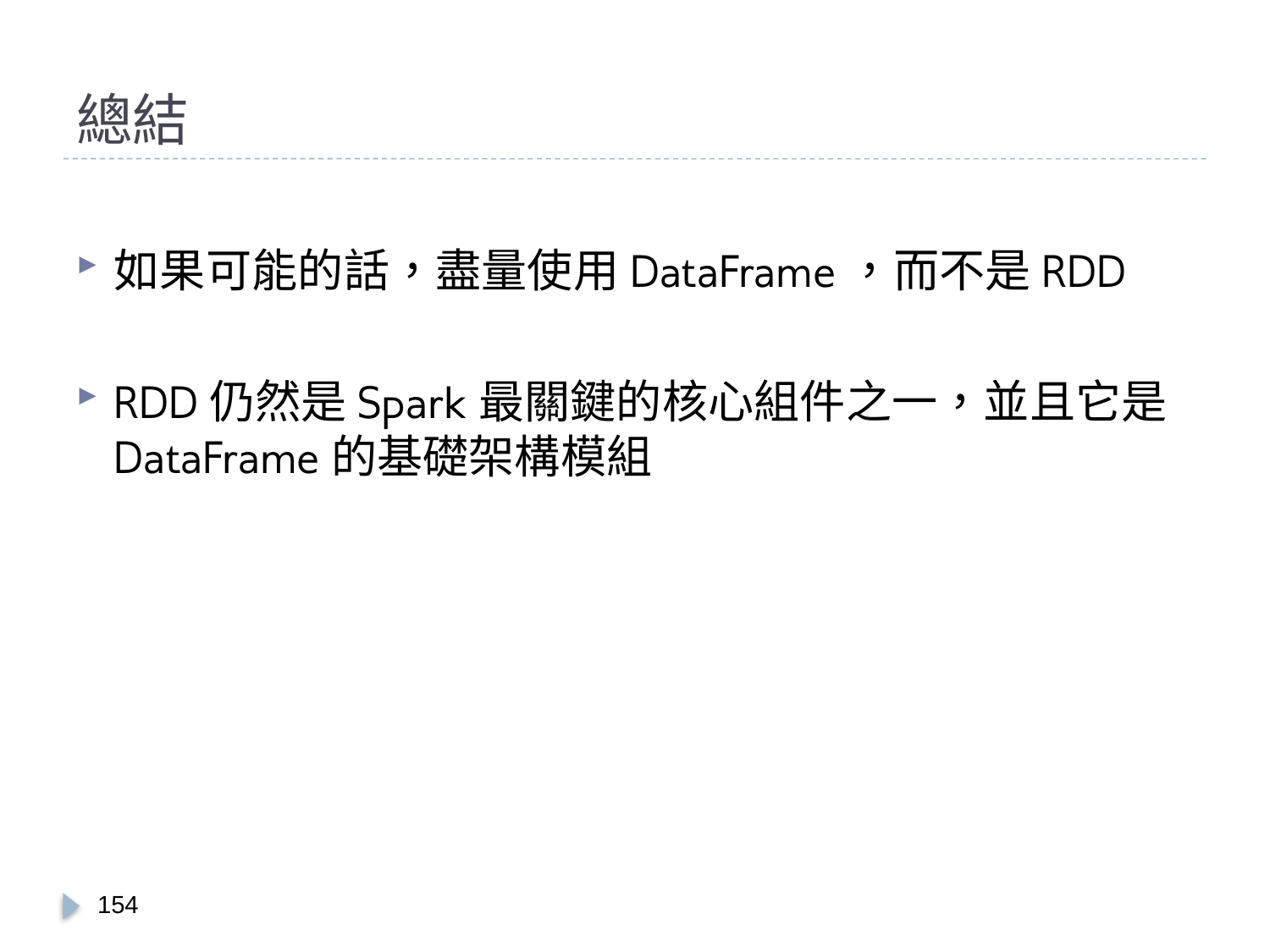

# 總結

如果可能的話，盡量使用DataFrame，而不是RDD

RDD仍然是Spark最關鍵的核心組件之一，並且它是DataFrame的基礎架構模組
154